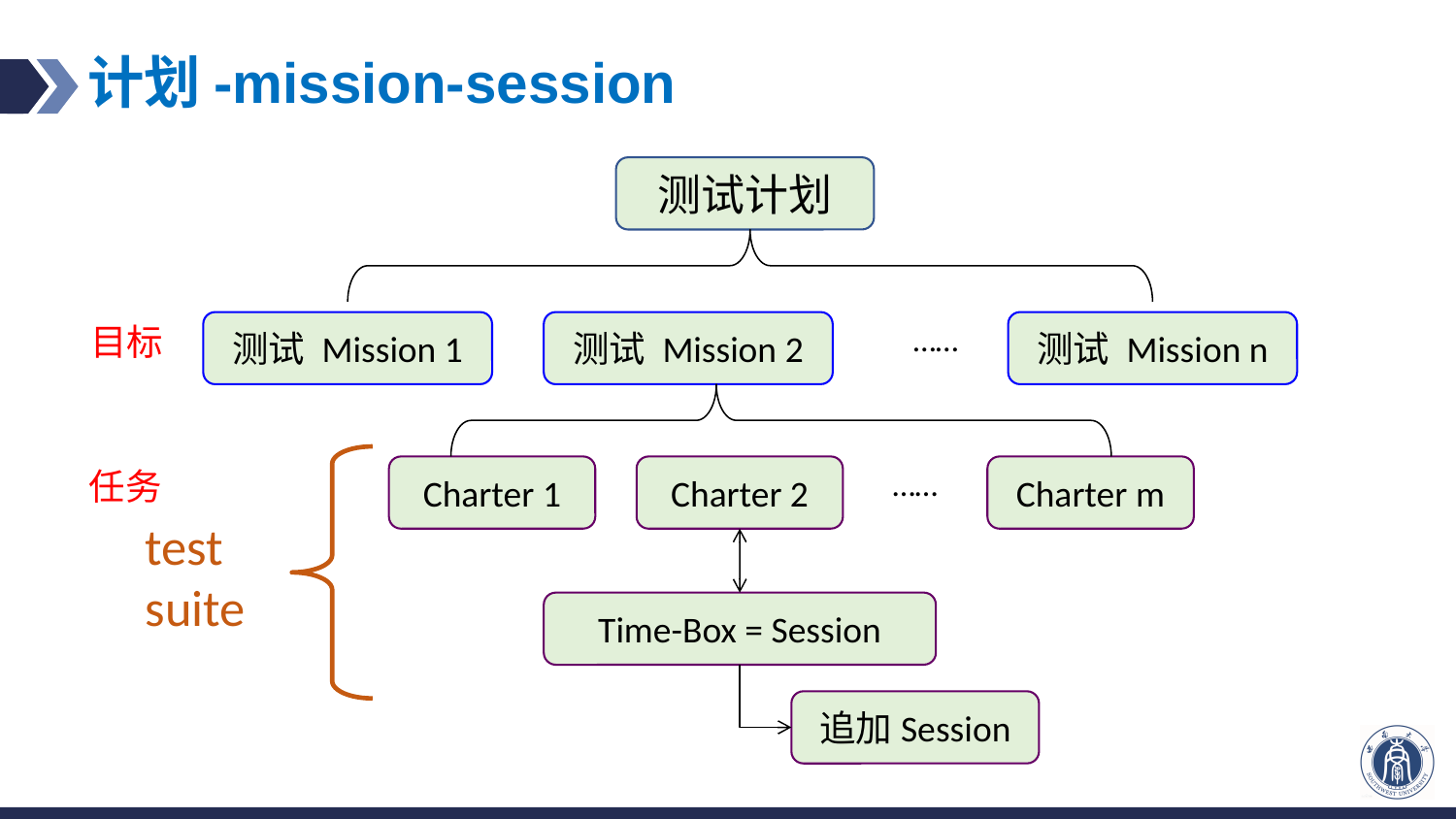

计划-mission-session

测试计划
目标
测试 Mission 1
测试 Mission 2
……
测试 Mission n

test suite
任务
……
Charter 1
Charter 2
Charter m
Time-Box = Session
追加Session
51